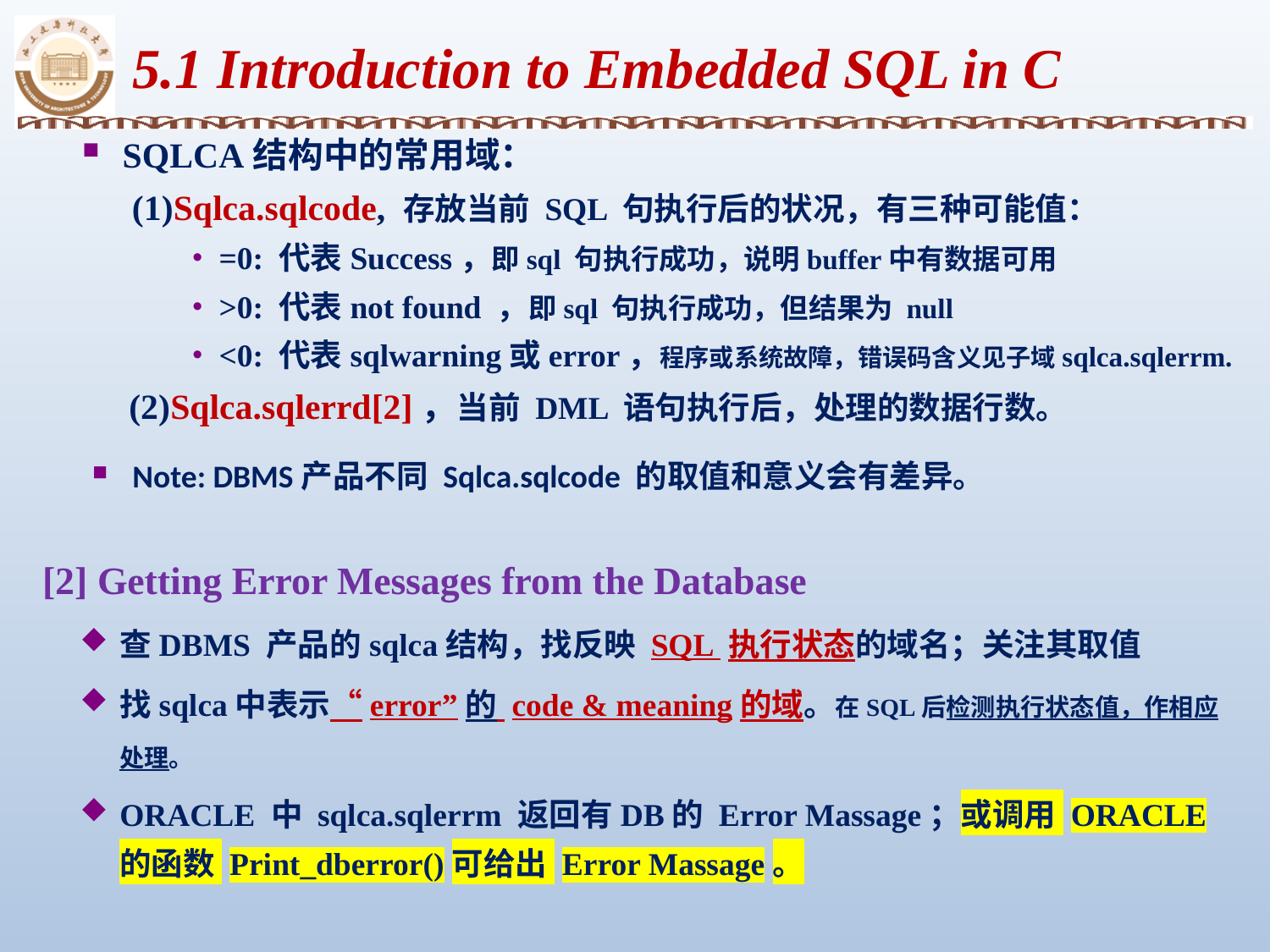

5.1 Introduction to Embedded SQL in C
SQLCA结构中的常用域：
(1)Sqlca.sqlcode, 存放当前 SQL 句执行后的状况，有三种可能值：
=0: 代表Success，即sql 句执行成功，说明buffer中有数据可用
>0: 代表not found ，即sql 句执行成功，但结果为 null
<0: 代表sqlwarning或error，程序或系统故障，错误码含义见子域sqlca.sqlerrm.
(2)Sqlca.sqlerrd[2]，当前 DML 语句执行后，处理的数据行数。
Note: DBMS产品不同 Sqlca.sqlcode 的取值和意义会有差异。

  [2] Getting Error Messages from the Database
查DBMS 产品的sqlca结构，找反映 SQL 执行状态的域名；关注其取值
找sqlca中表示“error”的 code & meaning的域。在SQL后检测执行状态值，作相应处理。
ORACLE 中 sqlca.sqlerrm 返回有DB的 Error Massage；或调用 ORACLE 的函数 Print_dberror()可给出 Error Massage。